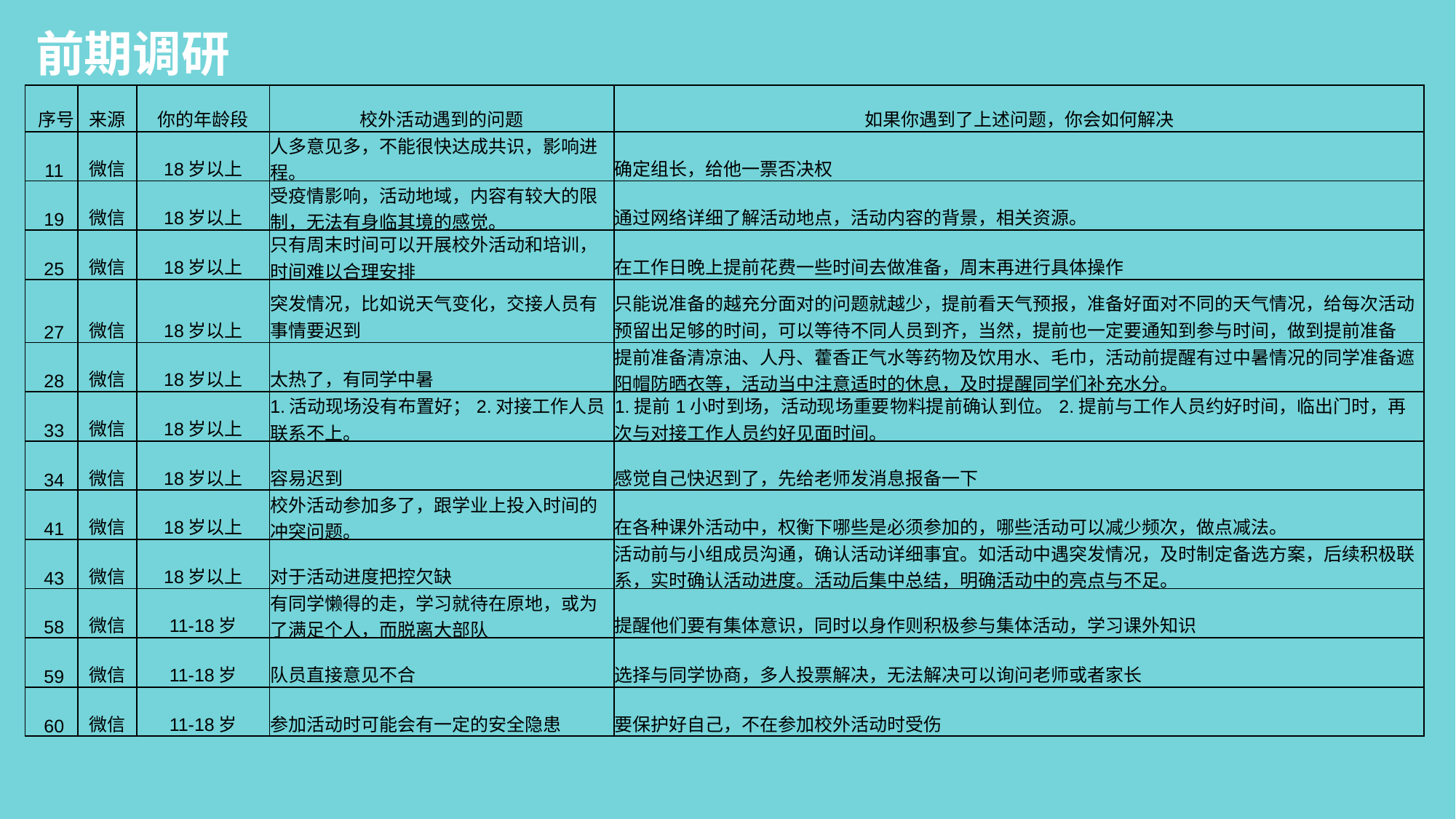

前期调研
| 序号 | 来源 | 你的年龄段 | 校外活动遇到的问题 | 如果你遇到了上述问题，你会如何解决 |
| --- | --- | --- | --- | --- |
| 11 | 微信 | 18岁以上 | 人多意见多，不能很快达成共识，影响进程。 | 确定组长，给他一票否决权 |
| 19 | 微信 | 18岁以上 | 受疫情影响，活动地域，内容有较大的限制，无法有身临其境的感觉。 | 通过网络详细了解活动地点，活动内容的背景，相关资源。 |
| 25 | 微信 | 18岁以上 | 只有周末时间可以开展校外活动和培训，时间难以合理安排 | 在工作日晚上提前花费一些时间去做准备，周末再进行具体操作 |
| 27 | 微信 | 18岁以上 | 突发情况，比如说天气变化，交接人员有事情要迟到 | 只能说准备的越充分面对的问题就越少，提前看天气预报，准备好面对不同的天气情况，给每次活动预留出足够的时间，可以等待不同人员到齐，当然，提前也一定要通知到参与时间，做到提前准备 |
| 28 | 微信 | 18岁以上 | 太热了，有同学中暑 | 提前准备清凉油、人丹、藿香正气水等药物及饮用水、毛巾，活动前提醒有过中暑情况的同学准备遮阳帽防晒衣等，活动当中注意适时的休息，及时提醒同学们补充水分。 |
| 33 | 微信 | 18岁以上 | 1.活动现场没有布置好；2.对接工作人员联系不上。 | 1.提前1小时到场，活动现场重要物料提前确认到位。2.提前与工作人员约好时间，临出门时，再次与对接工作人员约好见面时间。 |
| 34 | 微信 | 18岁以上 | 容易迟到 | 感觉自己快迟到了，先给老师发消息报备一下 |
| 41 | 微信 | 18岁以上 | 校外活动参加多了，跟学业上投入时间的冲突问题。 | 在各种课外活动中，权衡下哪些是必须参加的，哪些活动可以减少频次，做点减法。 |
| 43 | 微信 | 18岁以上 | 对于活动进度把控欠缺 | 活动前与小组成员沟通，确认活动详细事宜。如活动中遇突发情况，及时制定备选方案，后续积极联系，实时确认活动进度。活动后集中总结，明确活动中的亮点与不足。 |
| 58 | 微信 | 11-18岁 | 有同学懒得的走，学习就待在原地，或为了满足个人，而脱离大部队 | 提醒他们要有集体意识，同时以身作则积极参与集体活动，学习课外知识 |
| 59 | 微信 | 11-18岁 | 队员直接意见不合 | 选择与同学协商，多人投票解决，无法解决可以询问老师或者家长 |
| 60 | 微信 | 11-18岁 | 参加活动时可能会有一定的安全隐患 | 要保护好自己，不在参加校外活动时受伤 |